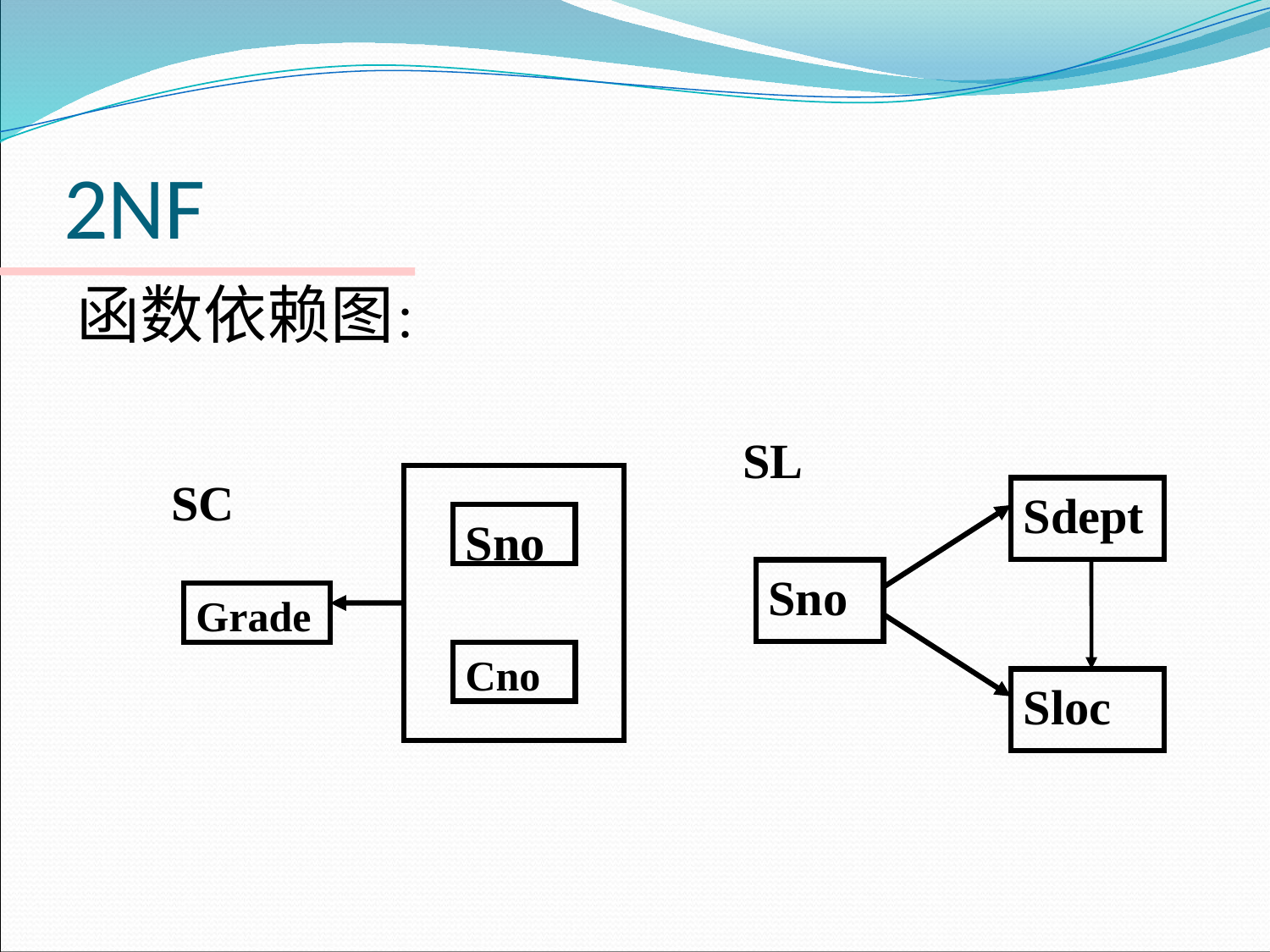

# 2NF
函数依赖图：
SL
Sdept

Sno

Sloc
SC

Sno
Grade

Cno

551